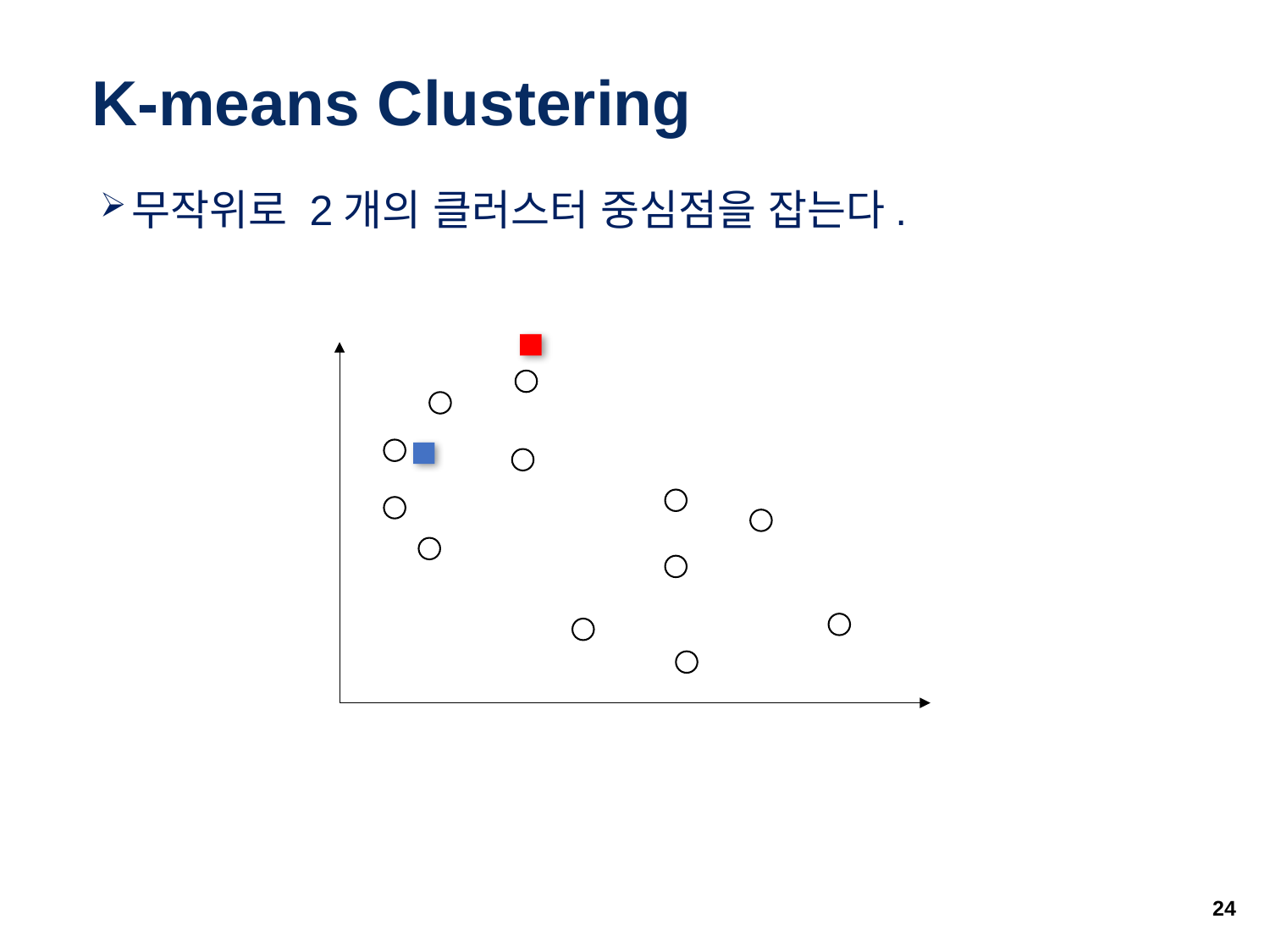

# K-means Clustering
무작위로 2개의 클러스터 중심점을 잡는다.

24